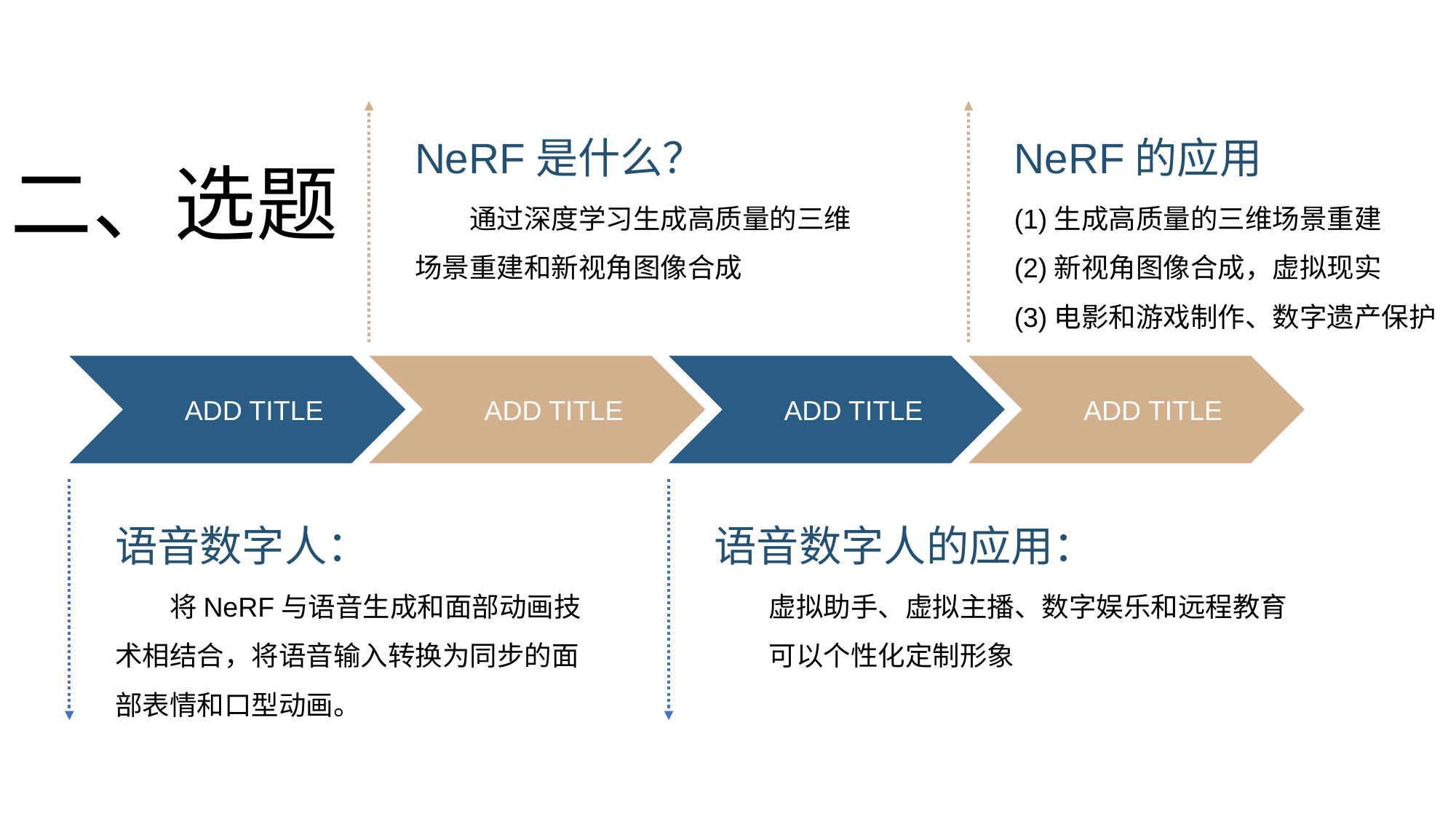

NeRF是什么？
NeRF的应用
二、选题
通过深度学习生成高质量的三维场景重建和新视角图像合成
(1)生成高质量的三维场景重建
(2)新视角图像合成，虚拟现实
(3)电影和游戏制作、数字遗产保护

ADD TITLE
ADD TITLE
ADD TITLE
ADD TITLE
语音数字人：
语音数字人的应用：
将NeRF与语音生成和面部动画技术相结合，将语音输入转换为同步的面部表情和口型动画。
虚拟助手、虚拟主播、数字娱乐和远程教育
可以个性化定制形象